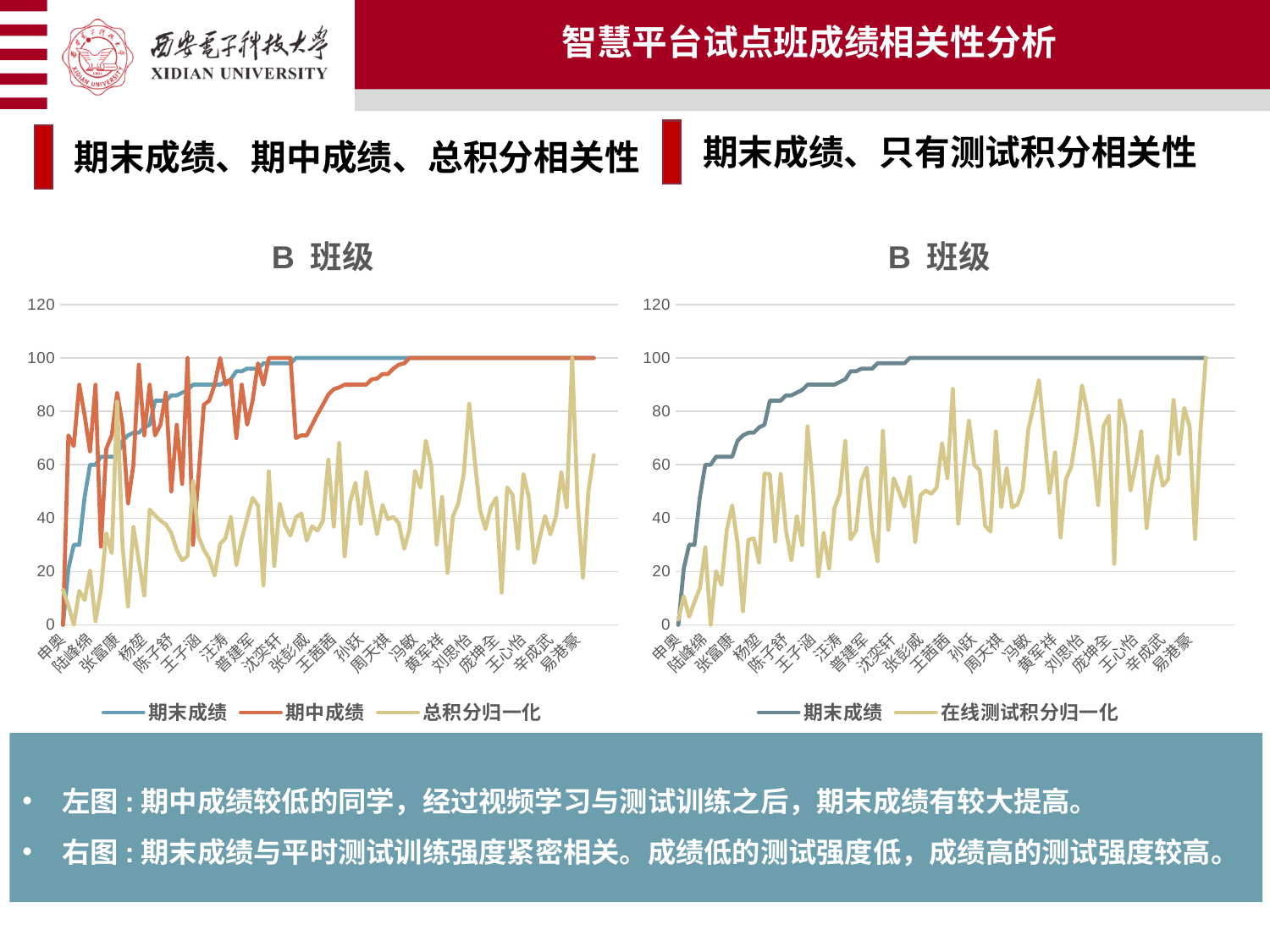

智慧平台试点班成绩相关性分析

期末成绩、只有测试积分相关性

期末成绩、期中成绩、总积分相关性

### Chart: B 班级

| Category | 期末成绩 | 期中成绩 | 总积分归一化 |
|---|---|---|---|
| 申奥 | 0.0 | 0.0 | 13.089906992766103 |
| 童新宇 | 21.0 | 71.0 | 7.268343093351705 |
| 钱珈萱 | 30.0 | 67.0 | 0.0 |
| 李德涵 | 30.0 | 90.0 | 12.745435756114365 |
| 赵瑞龙 | 48.0 | 78.5 | 9.35813525318636 |
| 陆峰绵 | 60.0 | 65.0 | 20.392697209782984 |
| 席沐天 | 60.0 | 90.0 | 1.3778849466069583 |
| 罗洪拉提 | 63.0 | 29.3 | 12.986565621770582 |
| 张芳浦 | 63.0 | 66.0 | 34.27488804684809 |
| 陈家程 | 63.0 | 71.0 | 26.868756458835684 |
| 张富康 | 63.0 | 87.0 | 83.64909861522563 |
| 刘行 | 69.0 | 75.0 | 29.555632104719255 |
| 刘丹阳 | 71.0 | 45.5 | 6.889424733034792 |
| 张鹏 | 72.0 | 60.0 | 36.72063382707544 |
| 尹博楠 | 72.0 | 97.5 | 24.044092318291423 |
| 杨堃 | 74.0 | 71.0 | 11.023079572855666 |
| 木拉提·卡哈尔 | 75.0 | 90.0 | 43.21965781605236 |
| 王艺涵 | 84.0 | 71.0 | 40.99207716155701 |
| 张溢鑫 | 84.0 | 75.0 | 39.06303823630727 |
| 袁彤阳 | 84.0 | 87.0 | 37.61625904236996 |
| 陈子舒 | 86.0 | 50.0 | 34.41267654150879 |
| 陈晓虎 | 86.0 | 75.0 | 28.074405787116774 |
| 王嘉惠 | 87.0 | 52.8 | 24.193363169135377 |
| 侯睿智 | 88.0 | 100.0 | 25.766448501550123 |
| 谢盘古 | 90.0 | 30.0 | 53.86381905614881 |
| 王子涵 | 90.0 | 55.0 | 33.24147433689287 |
| 王灿 | 90.0 | 82.5 | 28.160523596279713 |
| 田涛 | 90.0 | 84.0 | 24.69858766792973 |
| 刘子扬 | 90.0 | 90.0 | 18.463658284533242 |
| 任航 | 90.0 | 100.0 | 30.27902170168791 |
| 汪涛 | 91.0 | 90.0 | 32.55253186358939 |
| 吴恒宇 | 92.0 | 92.0 | 40.54426455390975 |
| 杨正宏志 | 95.0 | 70.0 | 22.39063038236307 |
| 韩乐 | 95.0 | 90.0 | 32.20806062693765 |
| 陈家骏 | 96.0 | 75.0 | 40.01607531519119 |
| 普建军 | 96.0 | 84.0 | 47.5829601377885 |
| 卓壮 | 96.0 | 98.0 | 44.60902514640028 |
| 李天路 | 98.0 | 90.0 | 14.812263176024802 |
| 高静 | 98.0 | 100.0 | 57.52669652084052 |
| 邵钰韦 | 98.0 | 100.0 | 22.046159145711332 |
| 沈奕轩 | 98.0 | 100.0 | 45.470203238029626 |
| 郗琳 | 98.0 | 100.0 | 37.20289355838787 |
| 周楠 | 98.0 | 100.0 | 33.44815707888391 |
| 苗毅 | 100.0 | 70.0 | 40.303134688253536 |
| 梅班照 | 100.0 | 71.0 | 41.715466758525665 |
| 张彭威 | 100.0 | 71.0 | 31.588012400964523 |
| 谭茜茜 | 100.0 | 75.0 | 36.90435180158457 |
| 卢慧姝 | 100.0 | 79.0 | 35.3083017568033 |
| 杨航 | 100.0 | 82.5 | 39.0285911126421 |
| 罗治钧 | 100.0 | 86.3 | 61.9014812263176 |
| 王茜茜 | 100.0 | 88.3 | 36.78952807440579 |
| 王玉龙 | 100.0 | 89.0 | 68.17085773337926 |
| 鲁云 | 100.0 | 90.0 | 25.697554254219774 |
| 齐阁 | 100.0 | 90.0 | 45.98691009300723 |
| 秦琴 | 100.0 | 90.0 | 53.22080606269376 |
| 孙跃 | 100.0 | 90.0 | 37.891836031691355 |
| 赵晴晴 | 100.0 | 90.0 | 57.18222528418877 |
| 张子恒 | 100.0 | 92.0 | 45.125732001377884 |
| 蔡羽宁 | 100.0 | 92.3 | 33.9993110575267 |
| 万世杰 | 100.0 | 94.0 | 44.95349638305201 |
| 周天祺 | 100.0 | 94.0 | 39.61419221495005 |
| 胡畅 | 100.0 | 96.0 | 40.41795841543232 |
| 杨佳奇 | 100.0 | 97.5 | 38.0985187736824 |
| 王扶摇 | 100.0 | 98.0 | 28.492692318291425 |
| 董双齐 | 100.0 | 100.0 | 35.898823906303825 |
| 冯敏 | 100.0 | 100.0 | 57.69893213916638 |
| 高瑞邦 | 100.0 | 100.0 | 51.429555632104716 |
| 郭阳阳 | 100.0 | 100.0 | 69.01481226317603 |
| 和桓宇 | 100.0 | 100.0 | 59.421288322425085 |
| 贺康 | 100.0 | 100.0 | 30.095303699621084 |
| 黄军祥 | 100.0 | 100.0 | 47.95039614192215 |
| 姜霁航 | 100.0 | 100.0 | 19.462624870823287 |
| 李博凌 | 100.0 | 100.0 | 40.63612356872201 |
| 李学妮 | 100.0 | 100.0 | 45.60799173269032 |
| 刘晋菁 | 100.0 | 100.0 | 56.49328281088529 |
| 刘思怡 | 100.0 | 100.0 | 82.84533241474337 |
| 刘谭仁 | 100.0 | 100.0 | 62.17705821563899 |
| 陆晓晨 | 100.0 | 100.0 | 43.035939813985536 |
| 罗锐 | 100.0 | 100.0 | 35.91686759903548 |
| 穆长春 | 100.0 | 100.0 | 44.195659662418194 |
| 庞坤全 | 100.0 | 100.0 | 47.605924905270406 |
| 曲涵石 | 100.0 | 100.0 | 12.056493282810886 |
| 谭升阳 | 100.0 | 100.0 | 51.486967523251806 |
| 王创 | 100.0 | 100.0 | 48.70823286255598 |
| 王鸿飞 | 100.0 | 100.0 | 28.56814787461247 |
| 王心怡 | 100.0 | 100.0 | 56.51624757836721 |
| 王宇 | 100.0 | 100.0 | 47.78964287977954 |
| 相萱 | 100.0 | 100.0 | 23.182914226662074 |
| 谢丛锶 | 100.0 | 100.0 | 32.380296245263516 |
| 谢朋 | 100.0 | 100.0 | 40.78539441956597 |
| 辛成武 | 100.0 | 100.0 | 33.90745204271444 |
| 薛舒天 | 100.0 | 100.0 | 40.440923182914226 |
| 阳长江 | 100.0 | 100.0 | 57.11333103685842 |
| 杨雪琳 | 100.0 | 100.0 | 44.05787116775749 |
| 杨艺 | 100.0 | 100.0 | 100.0 |
| 易港豪 | 100.0 | 100.0 | 46.090251464002755 |
| 易杨 | 100.0 | 100.0 | 17.705821563899416 |
| 张璟 | 100.0 | 100.0 | 50.02214460902514 |
| 钟龙广 | 100.0 | 100.0 | 63.6238374095763 |

### Chart: B 班级

| Category | 期末成绩 | 在线测试积分归一化 |
|---|---|---|
| 申奥 | 0.0 | 2.0335536349771224 |
| 童新宇 | 21.0 | 10.72699542450432 |
| 钱珈萱 | 30.0 | 3.050330452465684 |
| 李德涵 | 30.0 | 8.64260294865277 |
| 赵瑞龙 | 48.0 | 13.811218423995934 |
| 陆峰绵 | 60.0 | 29.07981698017285 |
| 席沐天 | 60.0 | 0.0 |
| 罗洪拉提 | 63.0 | 20.081342145399084 |
| 张芳浦 | 63.0 | 14.997458057956278 |
| 陈家程 | 63.0 | 35.587188612099645 |
| 张富康 | 63.0 | 44.75512622267412 |
| 刘行 | 69.0 | 30.40162684290798 |
| 刘丹阳 | 71.0 | 5.083884087442806 |
| 张鹏 | 72.0 | 31.825114387391967 |
| 尹博楠 | 72.0 | 32.435180477885105 |
| 杨堃 | 74.0 | 23.38586680223691 |
| 木拉提·卡哈尔 | 75.0 | 56.66836128113879 |
| 王艺涵 | 84.0 | 56.43111337061515 |
| 张溢鑫 | 84.0 | 31.21504829689883 |
| 袁彤阳 | 84.0 | 56.532791052364004 |
| 陈子舒 | 86.0 | 35.332994407727504 |
| 陈晓虎 | 86.0 | 24.14844941535333 |
| 王嘉惠 | 87.0 | 40.78969663446873 |
| 侯睿智 | 88.0 | 29.8932384341637 |
| 谢盘古 | 90.0 | 74.41111678698526 |
| 王子涵 | 90.0 | 51.093035078800206 |
| 王灿 | 90.0 | 18.174885612608033 |
| 田涛 | 90.0 | 34.417895271987796 |
| 刘子扬 | 90.0 | 21.148957803762077 |
| 任航 | 90.0 | 43.67056431113371 |
| 汪涛 | 91.0 | 49.05948144382308 |
| 吴恒宇 | 92.0 | 68.88662938485002 |
| 杨正宏志 | 95.0 | 32.028469750889684 |
| 韩乐 | 95.0 | 35.332994407727504 |
| 陈家骏 | 96.0 | 53.97390271479411 |
| 普建军 | 96.0 | 58.93916282663956 |
| 卓壮 | 96.0 | 35.332994407727504 |
| 李天路 | 98.0 | 23.89425521098119 |
| 高静 | 98.0 | 72.69954245043213 |
| 邵钰韦 | 98.0 | 35.587188612099645 |
| 沈奕轩 | 98.0 | 54.90594814438231 |
| 郗琳 | 98.0 | 49.8220640569395 |
| 周楠 | 98.0 | 44.280630401626844 |
| 苗毅 | 100.0 | 55.41433655312659 |
| 梅班照 | 100.0 | 31.06253177427555 |
| 张彭威 | 100.0 | 48.65277071682766 |
| 谭茜茜 | 100.0 | 50.29655987798678 |
| 卢慧姝 | 100.0 | 49.05948144382308 |
| 杨航 | 100.0 | 51.49974580579563 |
| 罗治钧 | 100.0 | 67.97153024911033 |
| 王茜茜 | 100.0 | 55.00762582613117 |
| 王玉龙 | 100.0 | 88.4087442806304 |
| 鲁云 | 100.0 | 37.92577529232333 |
| 齐阁 | 100.0 | 58.718861209964416 |
| 秦琴 | 100.0 | 76.51245551601423 |
| 孙跃 | 100.0 | 59.98983223182511 |
| 赵晴晴 | 100.0 | 57.95627859684799 |
| 张子恒 | 100.0 | 37.11235383833248 |
| 蔡羽宁 | 100.0 | 34.92628368073208 |
| 万世杰 | 100.0 | 72.44534824606 |
| 周天祺 | 100.0 | 44.22979156075241 |
| 胡畅 | 100.0 | 58.634129781392986 |
| 杨佳奇 | 100.0 | 44.026436197254704 |
| 王扶摇 | 100.0 | 45.101314590747336 |
| 董双齐 | 100.0 | 50.94778129130656 |
| 冯敏 | 100.0 | 72.95373665480427 |
| 高瑞邦 | 100.0 | 82.00305033045247 |
| 郭阳阳 | 100.0 | 91.68784951703101 |
| 和桓宇 | 100.0 | 70.41179461108287 |
| 贺康 | 100.0 | 49.50008471784443 |
| 黄军祥 | 100.0 | 64.6670055922725 |
| 姜霁航 | 100.0 | 32.7910523640061 |
| 李博凌 | 100.0 | 54.48229116420945 |
| 李学妮 | 100.0 | 59.17641077783426 |
| 刘晋菁 | 100.0 | 72.19115404168785 |
| 刘思怡 | 100.0 | 89.73055414336552 |
| 刘谭仁 | 100.0 | 79.56278596847991 |
| 陆晓晨 | 100.0 | 65.5482121403152 |
| 罗锐 | 100.0 | 44.87375019827148 |
| 穆长春 | 100.0 | 74.37722419928826 |
| 庞坤全 | 100.0 | 78.39349262836808 |
| 曲涵石 | 100.0 | 22.877478393492627 |
| 谭升阳 | 100.0 | 84.12133539400102 |
| 王创 | 100.0 | 74.93645144890696 |
| 王鸿飞 | 100.0 | 50.29655987798678 |
| 王心怡 | 100.0 | 60.02372481952211 |
| 王宇 | 100.0 | 72.56397218098628 |
| 相萱 | 100.0 | 36.248093543467206 |
| 谢丛锶 | 100.0 | 52.87239450940518 |
| 谢朋 | 100.0 | 63.243518047788505 |
| 辛成武 | 100.0 | 52.075919308591764 |
| 薛舒天 | 100.0 | 54.60091509913574 |
| 阳长江 | 100.0 | 84.29079816980173 |
| 杨雪琳 | 100.0 | 64.00610066090493 |
| 杨艺 | 100.0 | 81.29130655821048 |
| 易港豪 | 100.0 | 74.12302999491611 |
| 易杨 | 100.0 | 32.23182511438739 |
| 张璟 | 100.0 | 72.80848286731062 |
| 钟龙广 | 100.0 | 100.0 |
左图:期中成绩较低的同学，经过视频学习与测试训练之后，期末成绩有较大提高。
右图:期末成绩与平时测试训练强度紧密相关。成绩低的测试强度低，成绩高的测试强度较高。